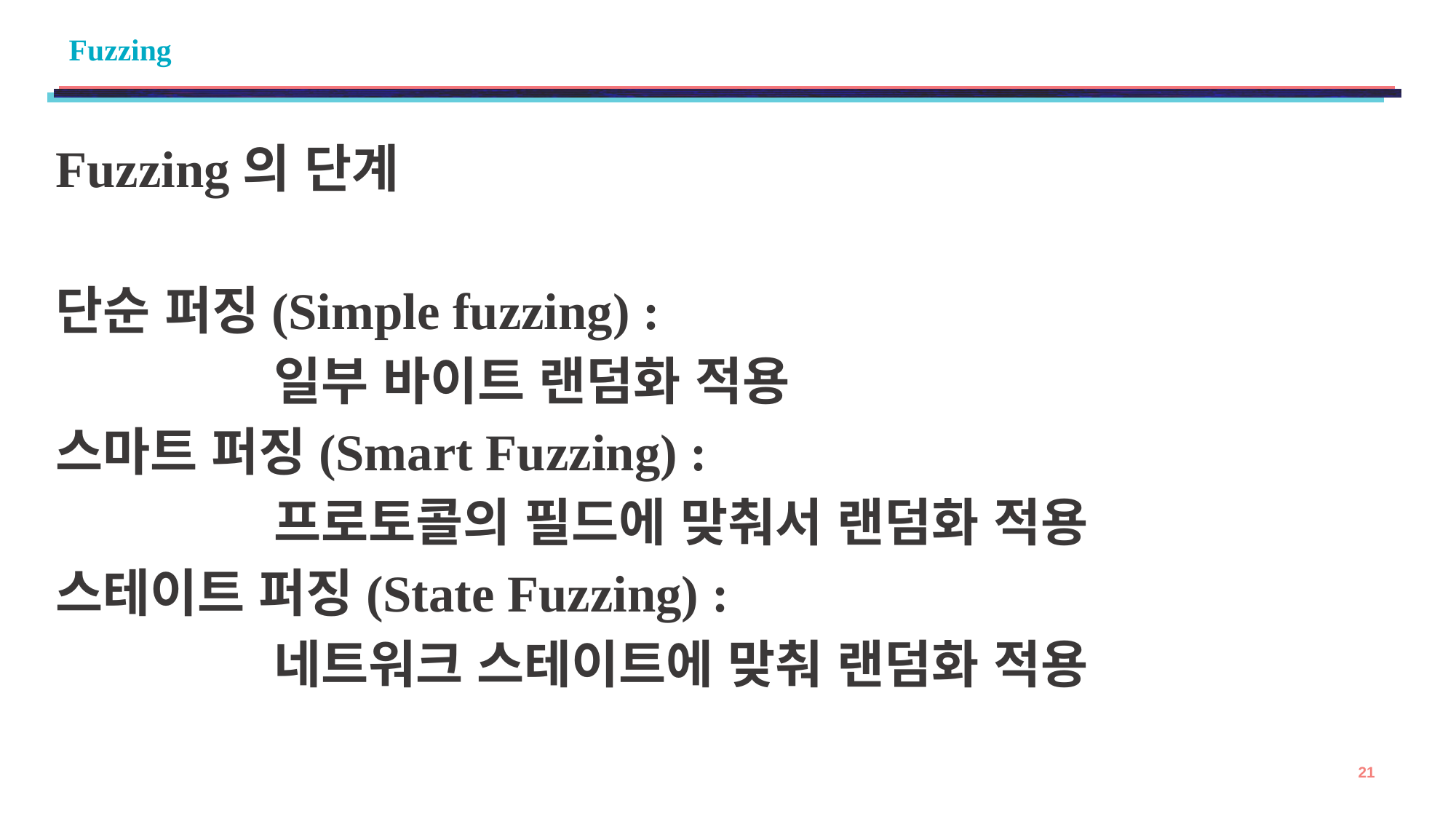

# Fuzzing
Fuzzing의 단계

단순 퍼징(Simple fuzzing) :
		일부 바이트 랜덤화 적용
스마트 퍼징(Smart Fuzzing) :
		프로토콜의 필드에 맞춰서 랜덤화 적용
스테이트 퍼징(State Fuzzing) :
		네트워크 스테이트에 맞춰 랜덤화 적용